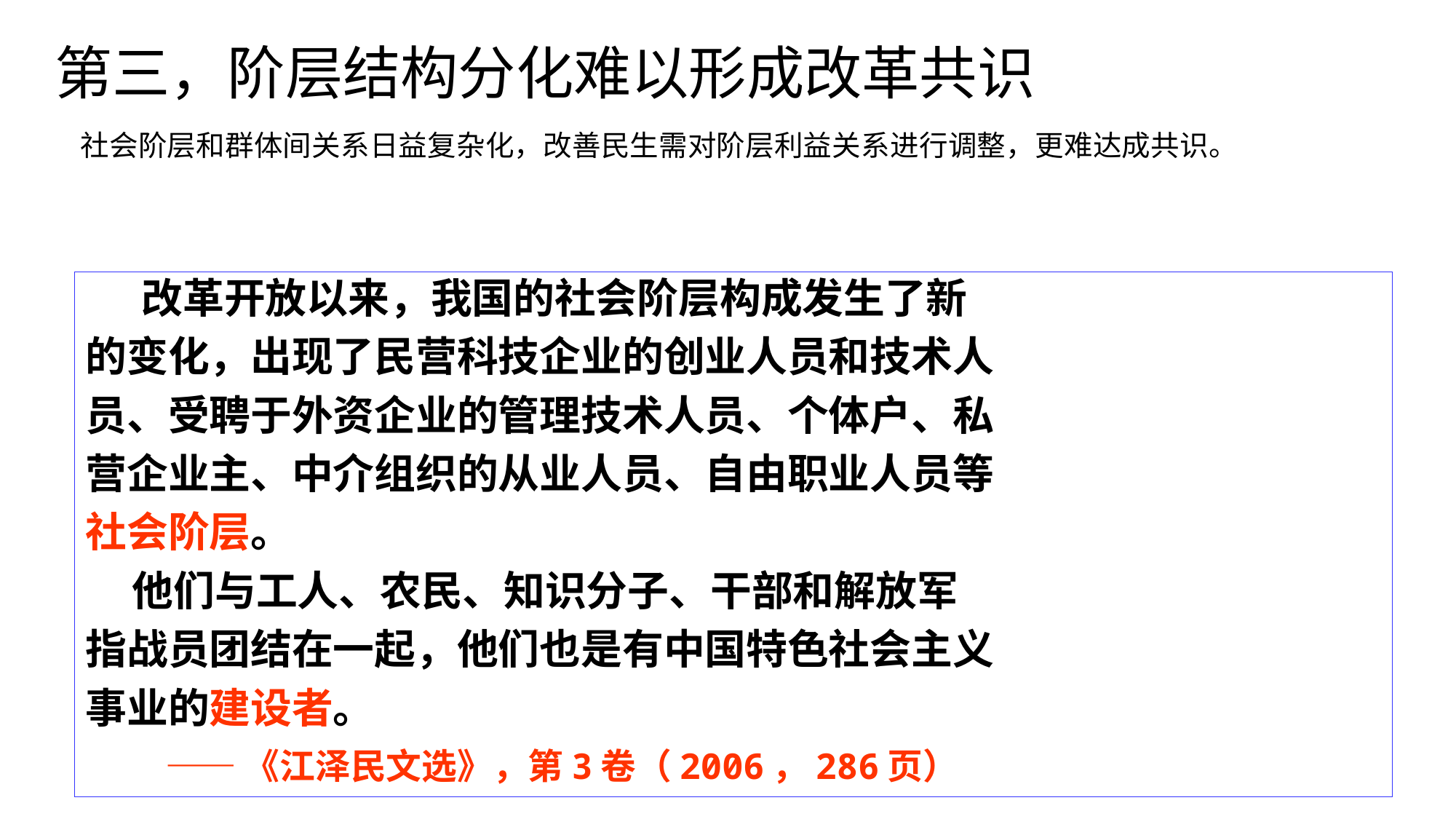

第三，阶层结构分化难以形成改革共识

       社会阶层和群体间关系日益复杂化，改善民生需对阶层利益关系进行调整，更难达成共识。
     改革开放以来，我国的社会阶层构成发生了新
的变化，出现了民营科技企业的创业人员和技术人
员、受聘于外资企业的管理技术人员、个体户、私
营企业主、中介组织的从业人员、自由职业人员等
社会阶层。
    他们与工人、农民、知识分子、干部和解放军
指战员团结在一起，他们也是有中国特色社会主义
事业的建设者。
         ——《江泽民文选》，第3卷（2006，286页）